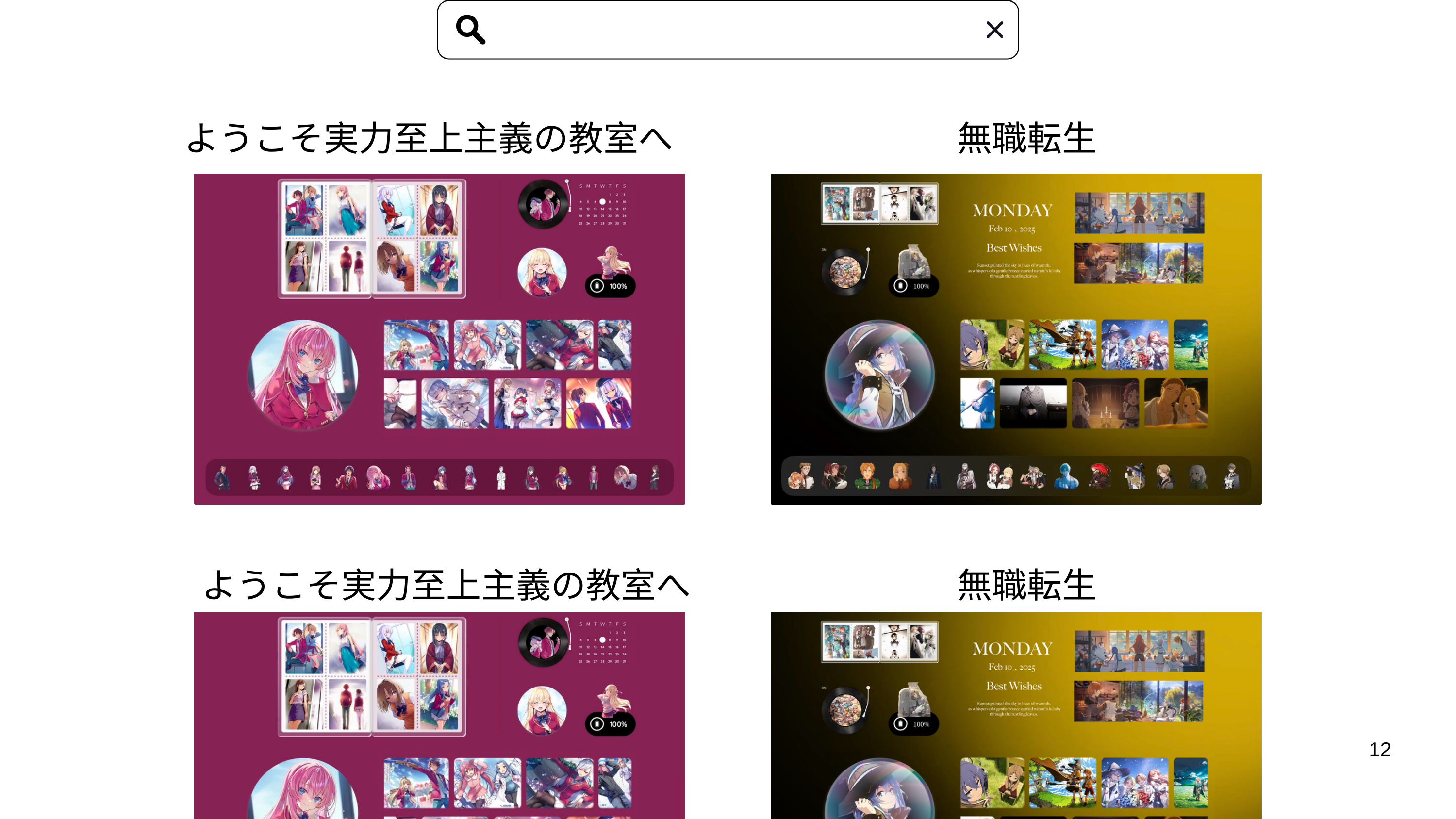

ようこそ実力至上主義の教室へ
無職転生

ようこそ実力至上主義の教室へ
無職転生

12